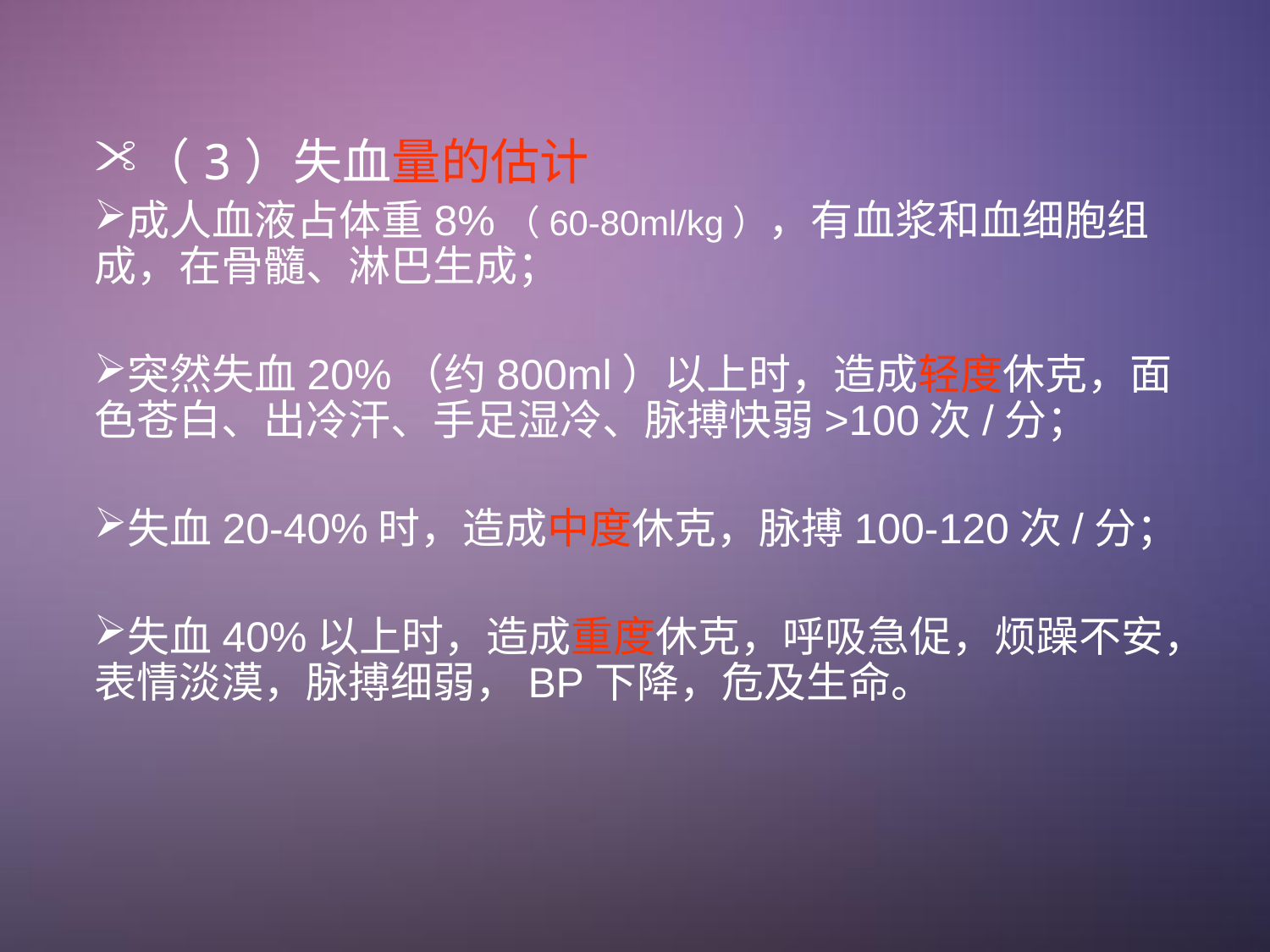

（3）失血量的估计
成人血液占体重8%（60-80ml/kg），有血浆和血细胞组成，在骨髓、淋巴生成；

突然失血20%（约800ml）以上时，造成轻度休克，面色苍白、出冷汗、手足湿冷、脉搏快弱>100次/分；

失血20-40%时，造成中度休克，脉搏100-120次/分；

失血40%以上时，造成重度休克，呼吸急促，烦躁不安，表情淡漠，脉搏细弱，BP下降，危及生命。